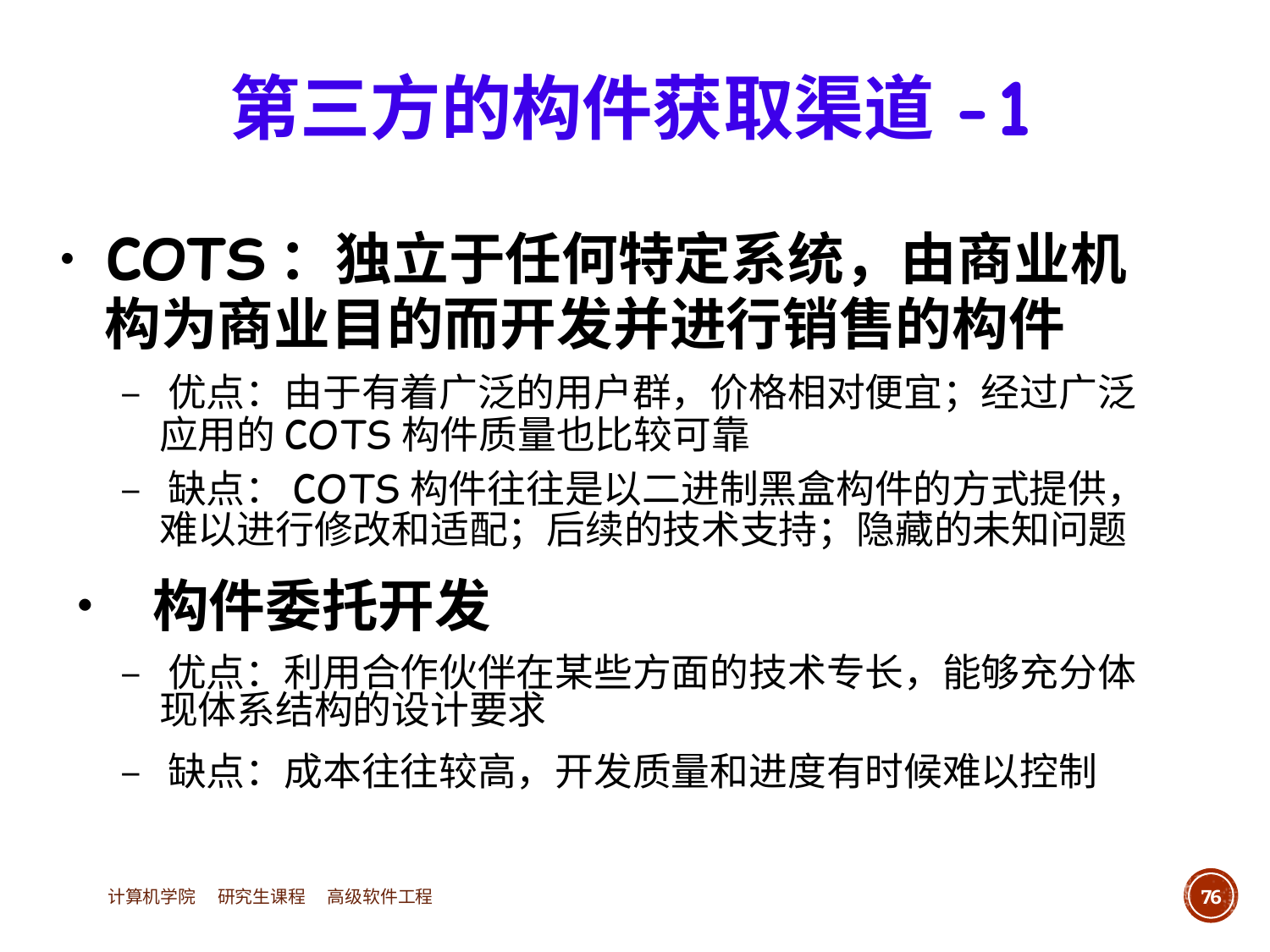

第三方的构件获取渠道-1

•  COTS：独立于任何特定系统，由商业机
	构为商业目的而开发并进行销售的构件
		–  优点：由于有着广泛的用户群，价格相对便宜；经过广泛
			应用的COTS构件质量也比较可靠
		–  缺点：COTS构件往往是以二进制黑盒构件的方式提供，
			难以进行修改和适配；后续的技术支持；隐藏的未知问题
•  构件委托开发
		–  优点：利用合作伙伴在某些方面的技术专长，能够充分体
			现体系结构的设计要求
		–  缺点：成本往往较高，开发质量和进度有时候难以控制
计算机学院    研究生课程    高级软件工程
76